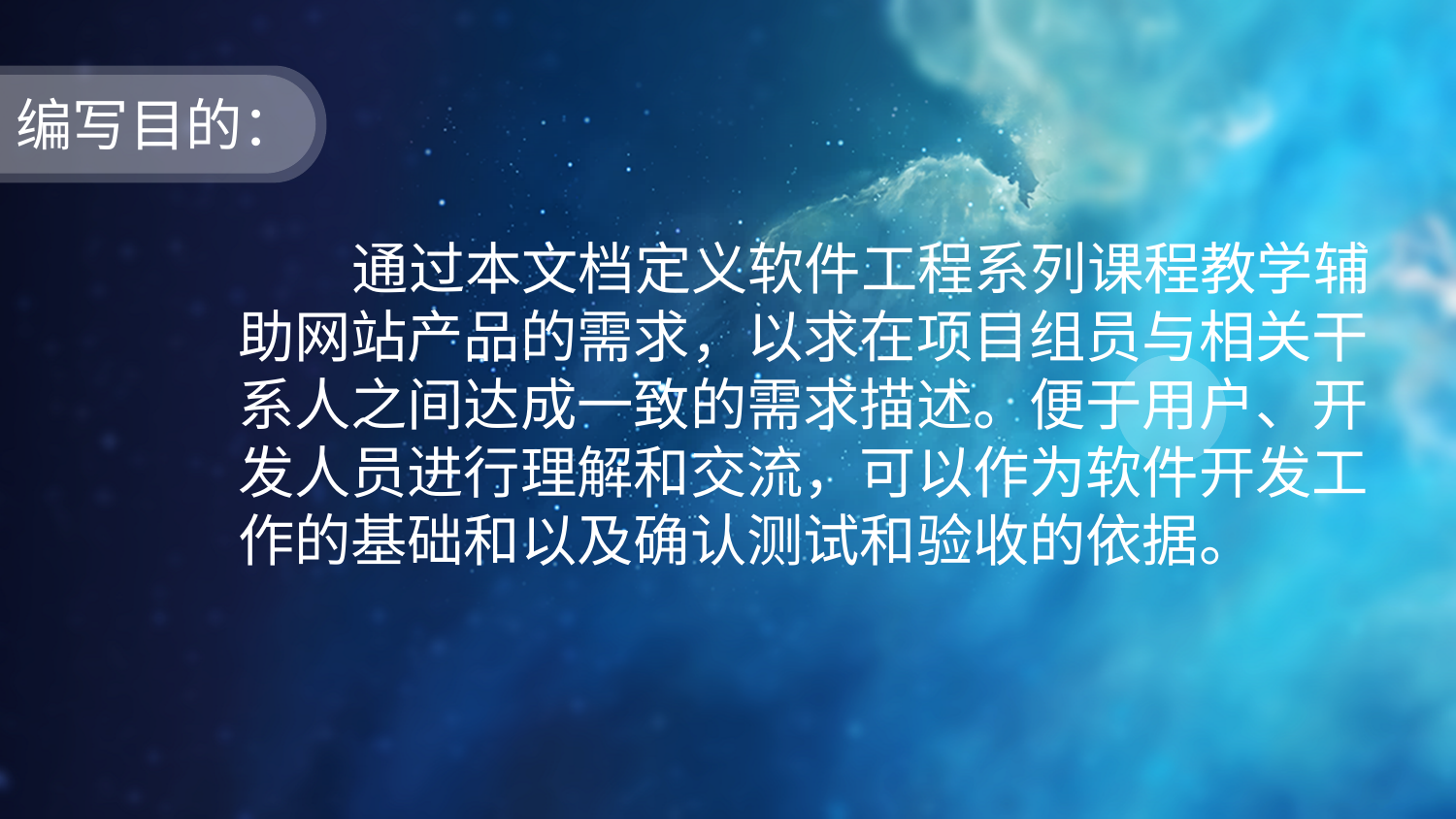

编写目的：
        通过本文档定义软件工程系列课程教学辅助网站产品的需求，以求在项目组员与相关干系人之间达成一致的需求描述。便于用户、开发人员进行理解和交流，可以作为软件开发工作的基础和以及确认测试和验收的依据。